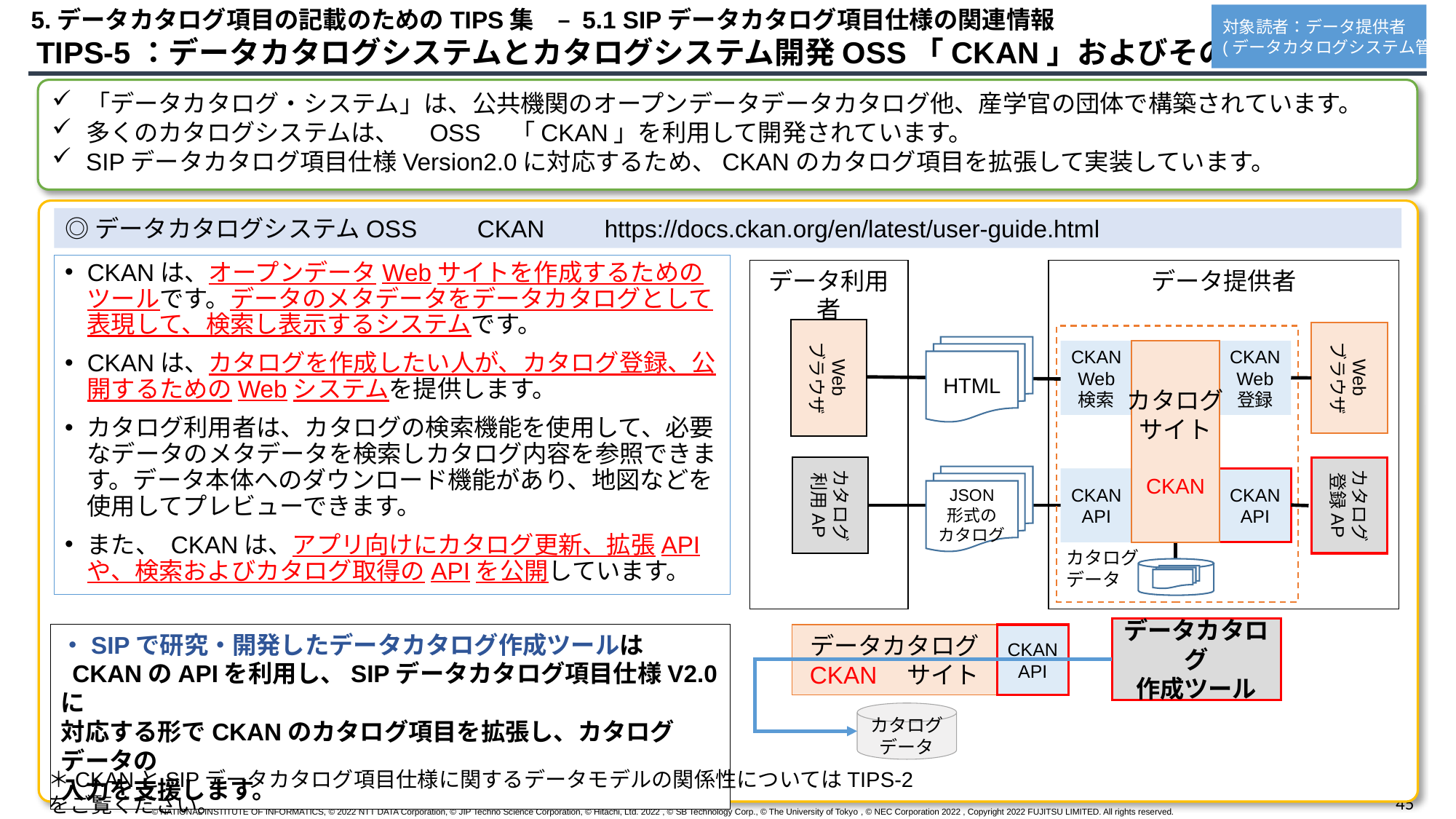

5.データカタログ項目の記載のためのTIPS集　– 5.1 SIPデータカタログ項目仕様の関連情報
対象読者：データ提供者
(データカタログシステム管理者)
 TIPS-5：データカタログシステムとカタログシステム開発OSS「CKAN」およびその拡張
「データカタログ・システム」は、公共機関のオープンデータデータカタログ他、産学官の団体で構築されています。
多くのカタログシステムは、　OSS　「CKAN」を利用して開発されています。
SIPデータカタログ項目仕様Version2.0に対応するため、CKANのカタログ項目を拡張して実装しています。

◎データカタログシステムOSS　　CKAN　　https://docs.ckan.org/en/latest/user-guide.html
CKANは、オープンデータWebサイトを作成するためのツールです。データのメタデータをデータカタログとして表現して、検索し表示するシステムです。
CKANは、カタログを作成したい人が、カタログ登録、公開するためのWebシステムを提供します。
カタログ利用者は、カタログの検索機能を使用して、必要なデータのメタデータを検索しカタログ内容を参照できます。データ本体へのダウンロード機能があり、地図などを使用してプレビューできます。
また、 CKANは、アプリ向けにカタログ更新、拡張APIや、検索およびカタログ取得のAPIを公開しています。

データ利用者
データ提供者
Web
ブラウザ
Web
ブラウザ

HTML
カタログ
サイト

CKAN
CKAN
Web
検索
CKAN
Web
登録
カタログ
利用AP
カタログ
登録AP
JSON
形式の
カタログ
CKAN
API
CKAN
API
カタログ
データ

データカタログ
作成ツール
・SIPで研究・開発したデータカタログ作成ツールは
 CKANのAPIを利用し、SIPデータカタログ項目仕様V2.0に
対応する形でCKANのカタログ項目を拡張し、カタログデータの
入力を支援します。
CKAN
API
データカタログ
CKAN　サイト
カタログ
データ
＊CKANとSIPデータカタログ項目仕様に関するデータモデルの関係性についてはTIPS-2をご覧ください。